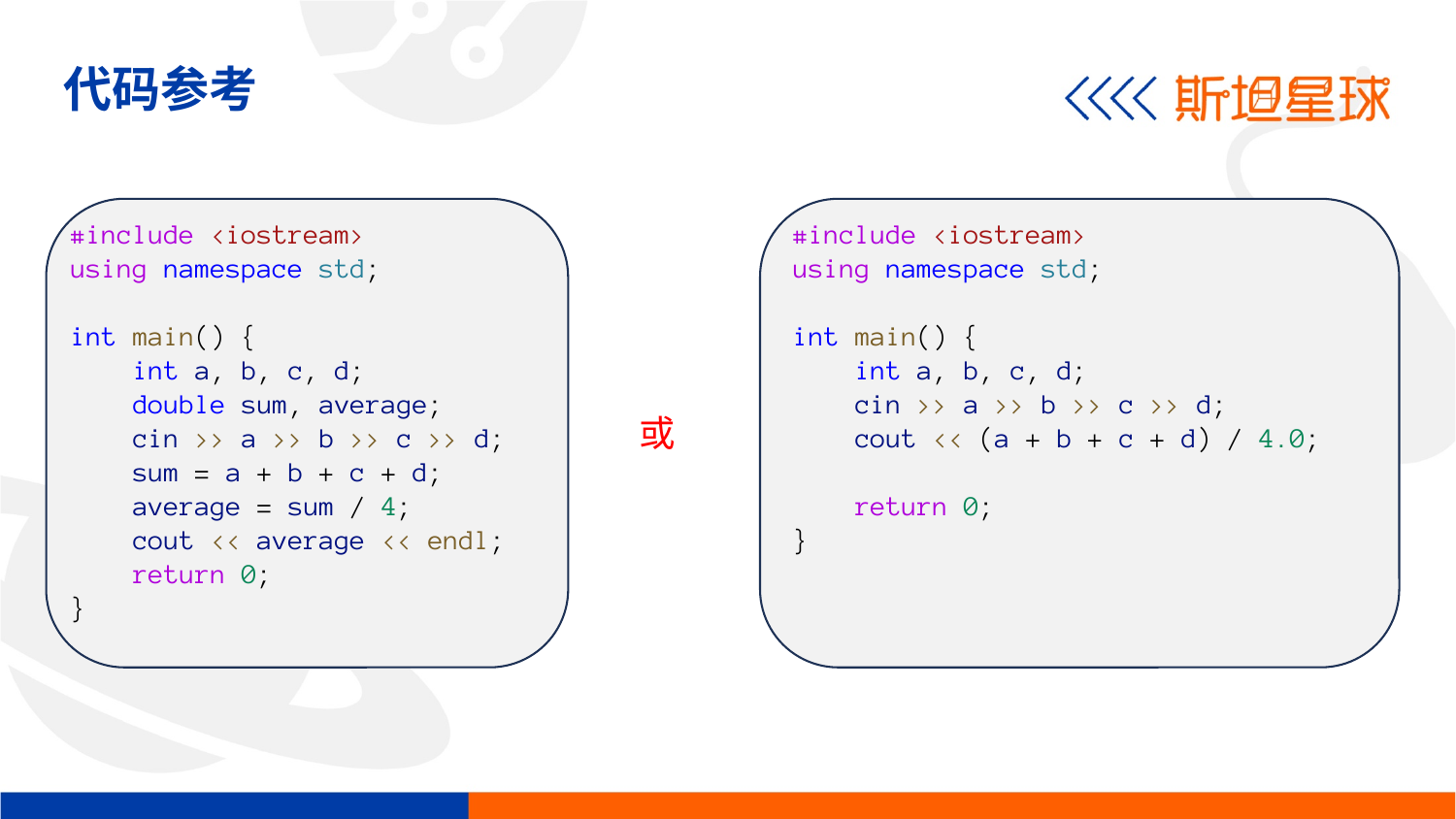

代码参考

#include <iostream>
using namespace std;
int main() {
    int a, b, c, d;
    double sum, average;
    cin >> a >> b >> c >> d;
    sum = a + b + c + d;
    average = sum / 4;
    cout << average << endl;
    return 0;
}

#include <iostream>
using namespace std;
int main() {
    int a, b, c, d;
    cin >> a >> b >> c >> d;
    cout << (a + b + c + d) / 4.0;

    return 0;
}
或